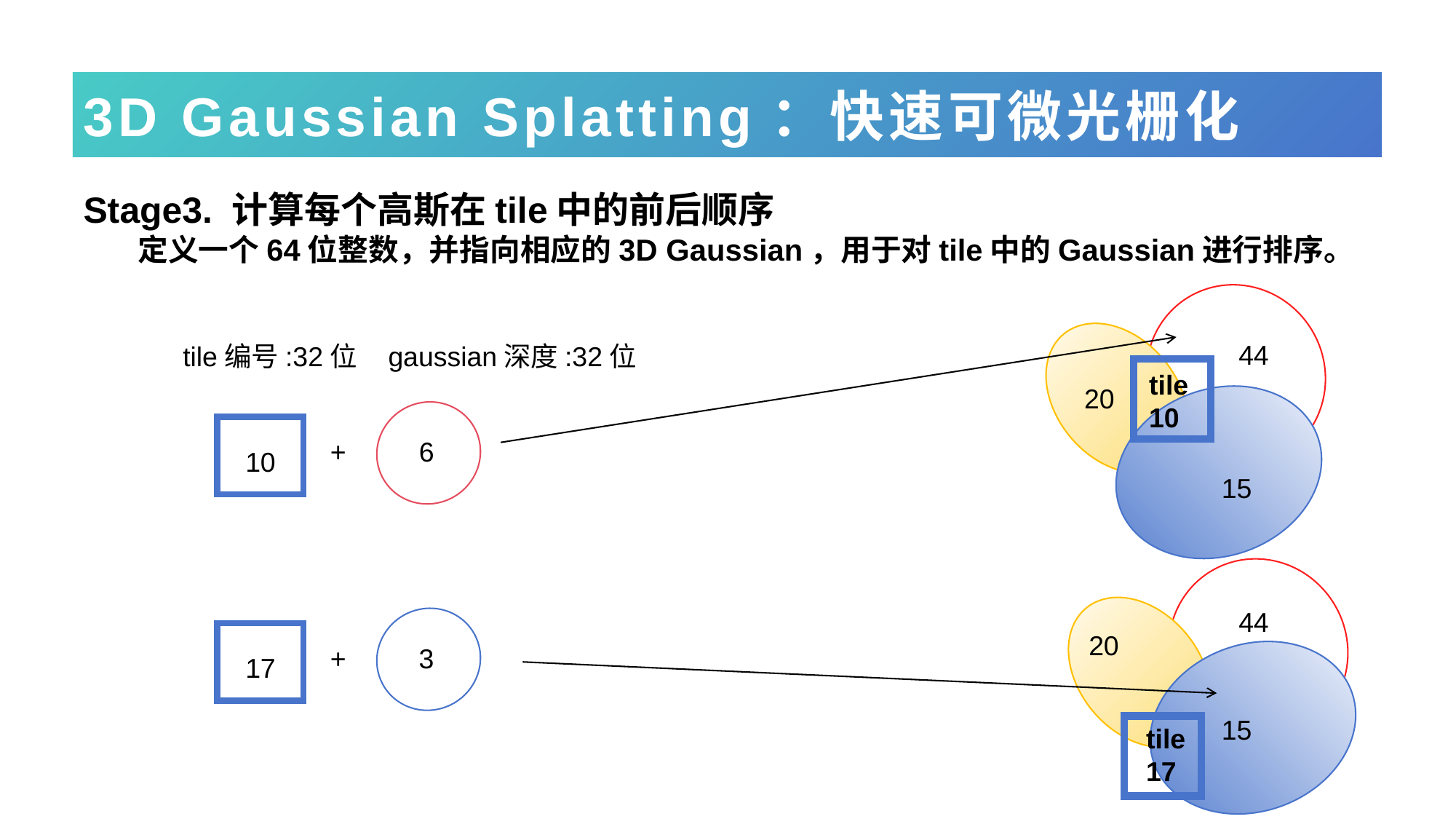

# 3D Gaussian Splatting：快速可微光栅化
Stage3. 计算每个高斯在tile中的前后顺序
定义一个64位整数，并指向相应的3D Gaussian，用于对tile中的Gaussian进行排序。

44
tile编号:32位    gaussian深度:32位

tile
10

20

+
6
10
15

44

20
+
3
17
15

tile
17
15